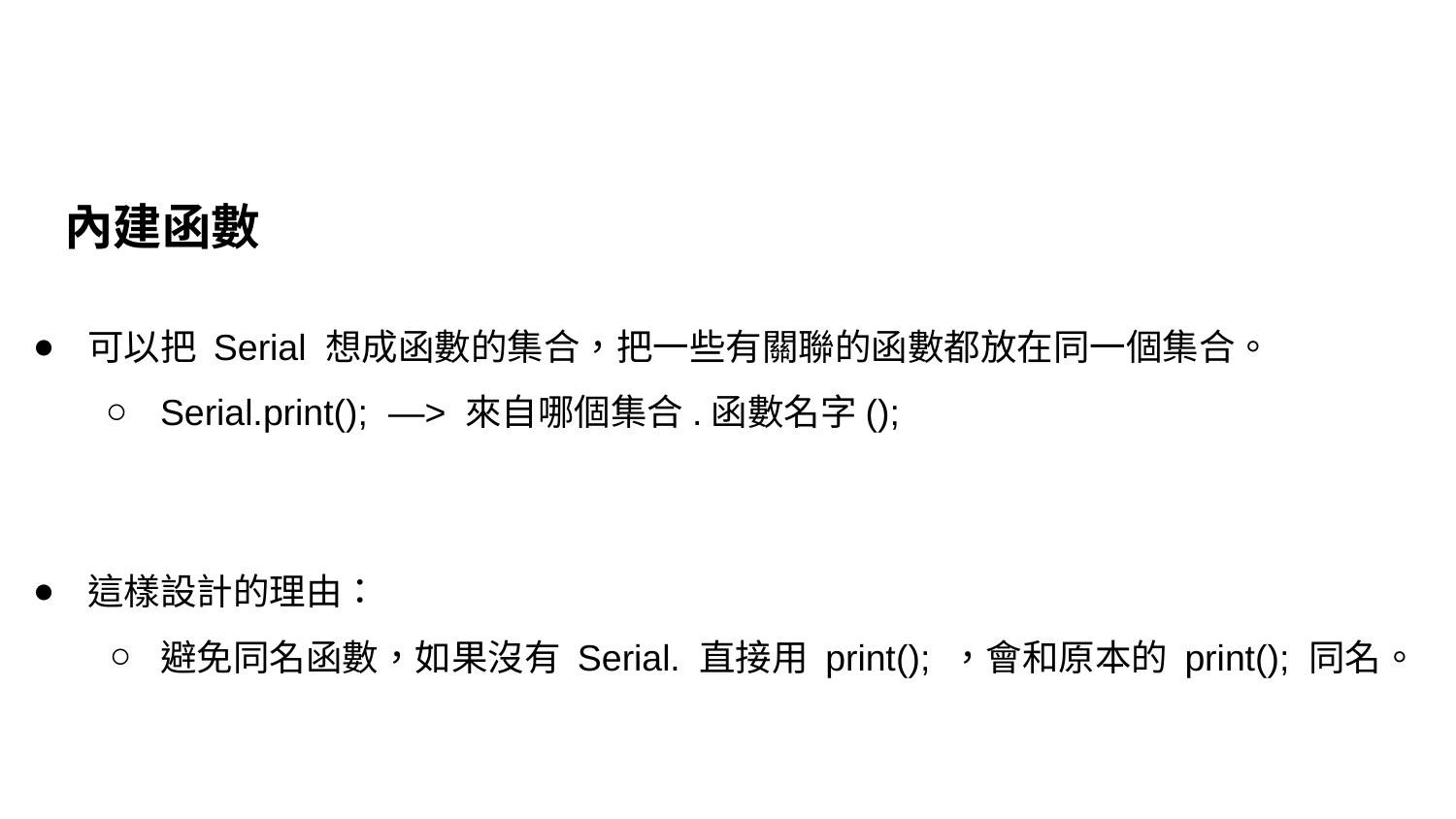

內建函數
可以把 Serial 想成函數的集合，把一些有關聯的函數都放在同一個集合。
Serial.print();  —> 來自哪個集合.函數名字();

這樣設計的理由：
避免同名函數，如果沒有 Serial. 直接用 print(); ，會和原本的 print(); 同名。